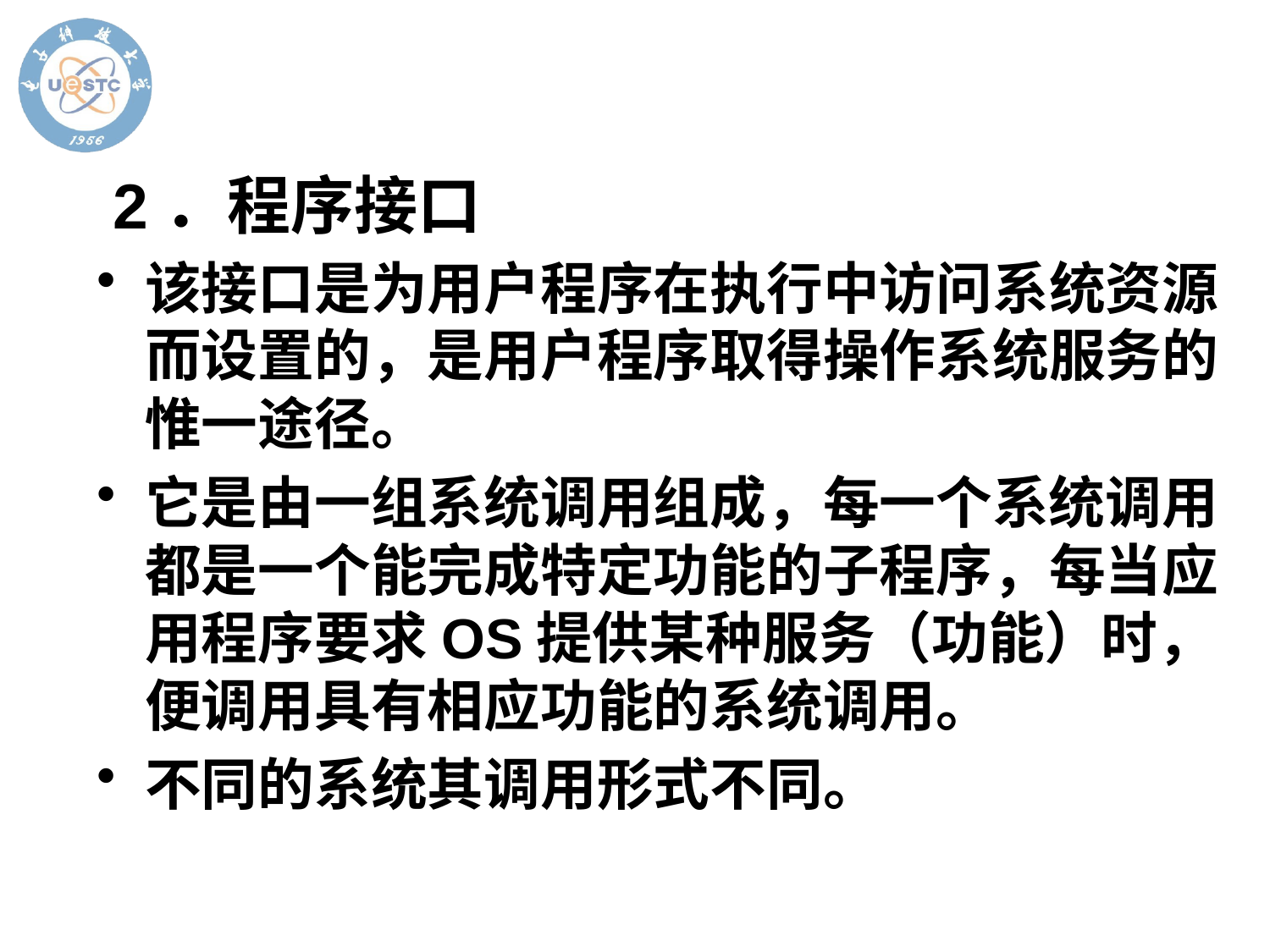

# 2．程序接口
该接口是为用户程序在执行中访问系统资源而设置的，是用户程序取得操作系统服务的惟一途径。
它是由一组系统调用组成，每一个系统调用都是一个能完成特定功能的子程序，每当应用程序要求OS提供某种服务（功能）时，便调用具有相应功能的系统调用。
不同的系统其调用形式不同。